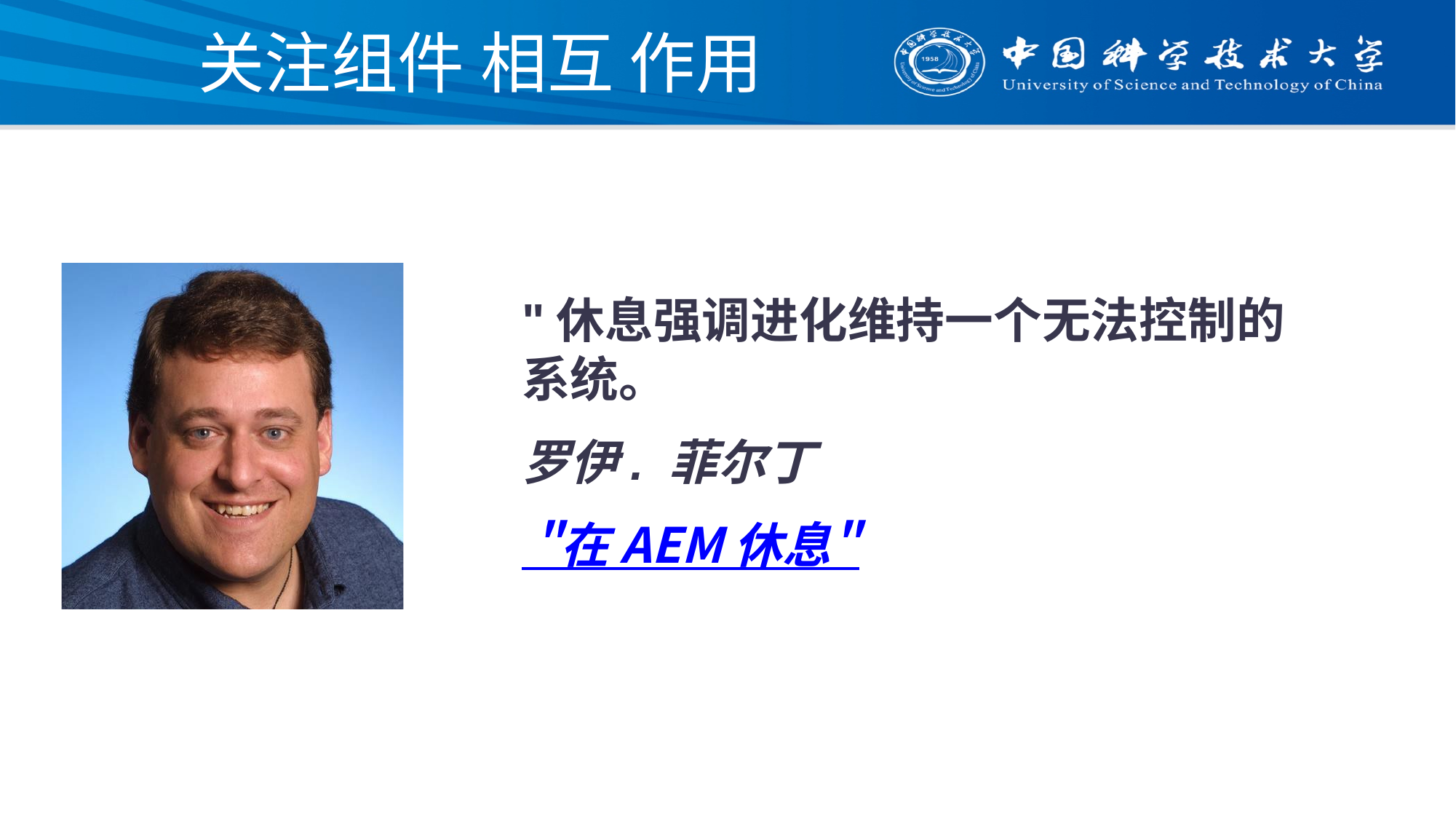

# 关注组件 相互 作用

"休息强调进化维持一个无法控制的系统。
罗伊. 菲尔丁
 "在 AEM 休息"